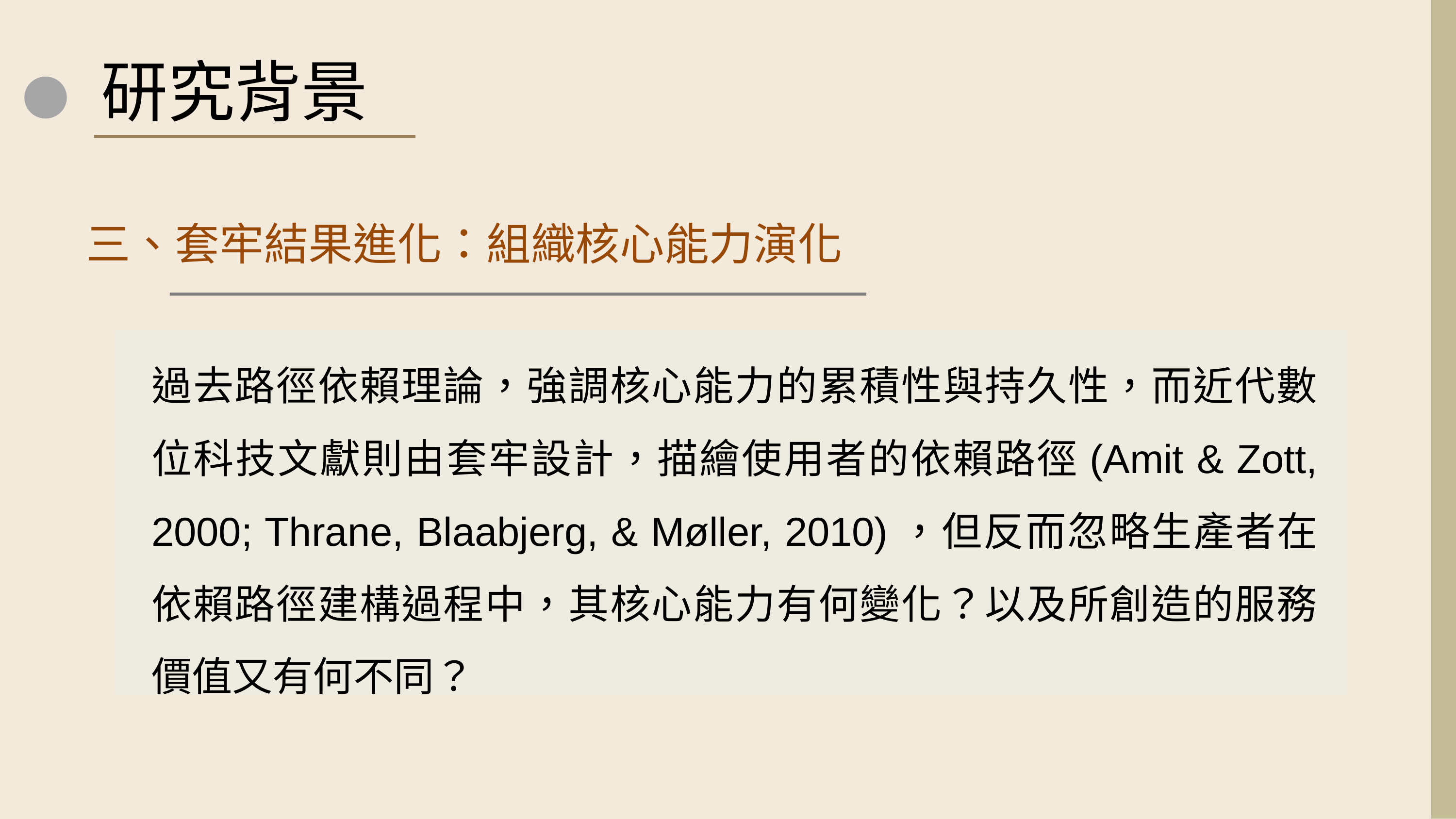

研究背景

三、套牢結果進化：組織核心能力演化

過去路徑依賴理論，強調核心能力的累積性與持久性，而近代數位科技文獻則由套牢設計，描繪使用者的依賴路徑(Amit & Zott, 2000; Thrane, Blaabjerg, & Møller, 2010)，但反而忽略生產者在依賴路徑建構過程中，其核心能力有何變化？以及所創造的服務價值又有何不同？